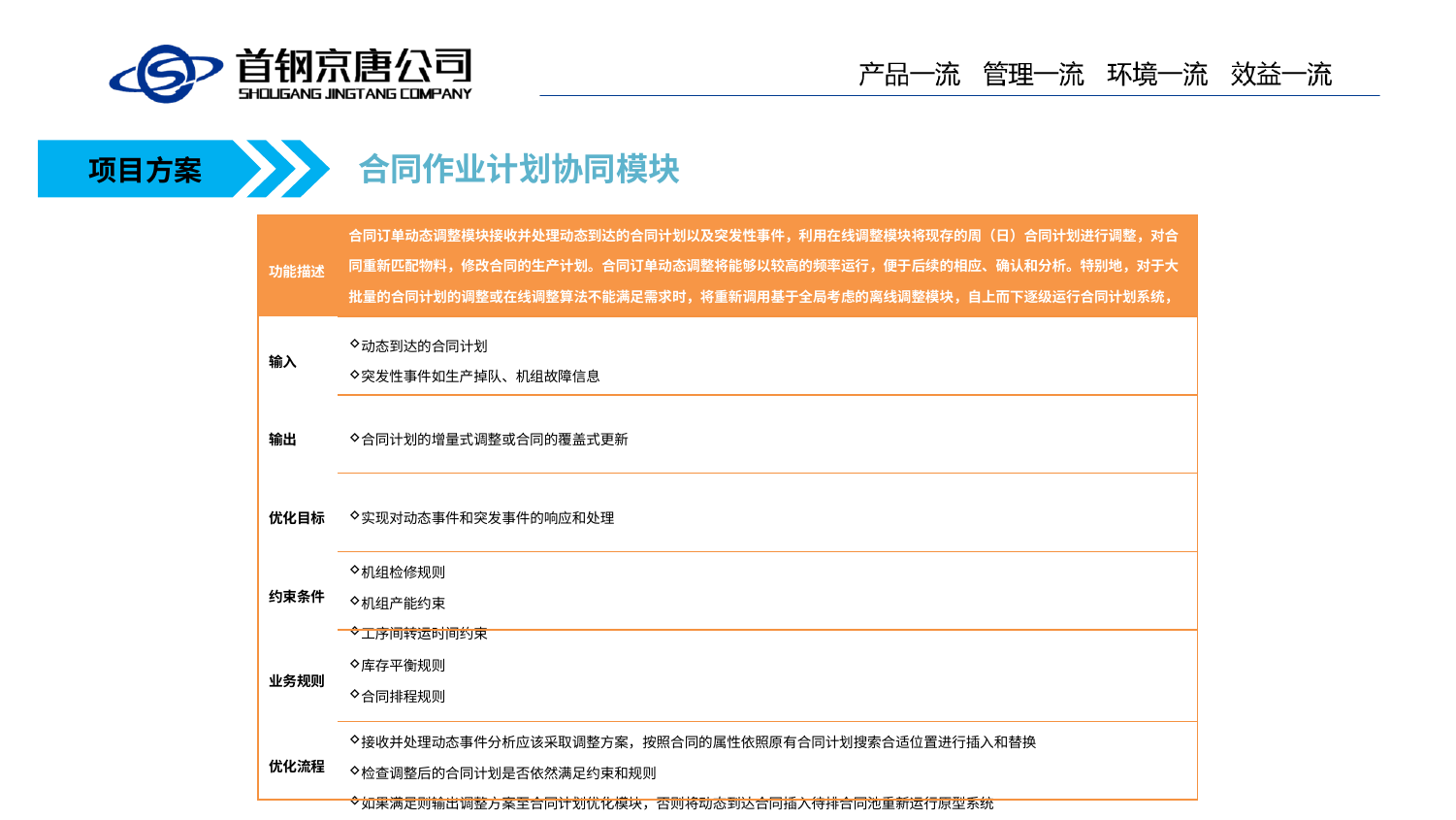

合同作业计划协同模块
项目方案
| 功能描述 | 合同订单动态调整模块接收并处理动态到达的合同计划以及突发性事件，利用在线调整模块将现存的周（日）合同计划进行调整，对合同重新匹配物料，修改合同的生产计划。合同订单动态调整将能够以较高的频率运行，便于后续的相应、确认和分析。特别地，对于大批量的合同计划的调整或在线调整算法不能满足需求时，将重新调用基于全局考虑的离线调整模块，自上而下逐级运行合同计划系统，这将统筹规划各个工序的已经执行和未执行的合同计划。 |
| --- | --- |
| 输入 | 动态到达的合同计划 突发性事件如生产掉队、机组故障信息 |
| 输出 | 合同计划的增量式调整或合同的覆盖式更新 |
| 优化目标 | 实现对动态事件和突发事件的响应和处理 |
| 约束条件 | 机组检修规则 机组产能约束 工序间转运时间约束 |
| 业务规则 | 库存平衡规则 合同排程规则 |
| 优化流程 | 接收并处理动态事件分析应该采取调整方案，按照合同的属性依照原有合同计划搜索合适位置进行插入和替换 检查调整后的合同计划是否依然满足约束和规则 如果满足则输出调整方案至合同计划优化模块，否则将动态到达合同插入待排合同池重新运行原型系统 |